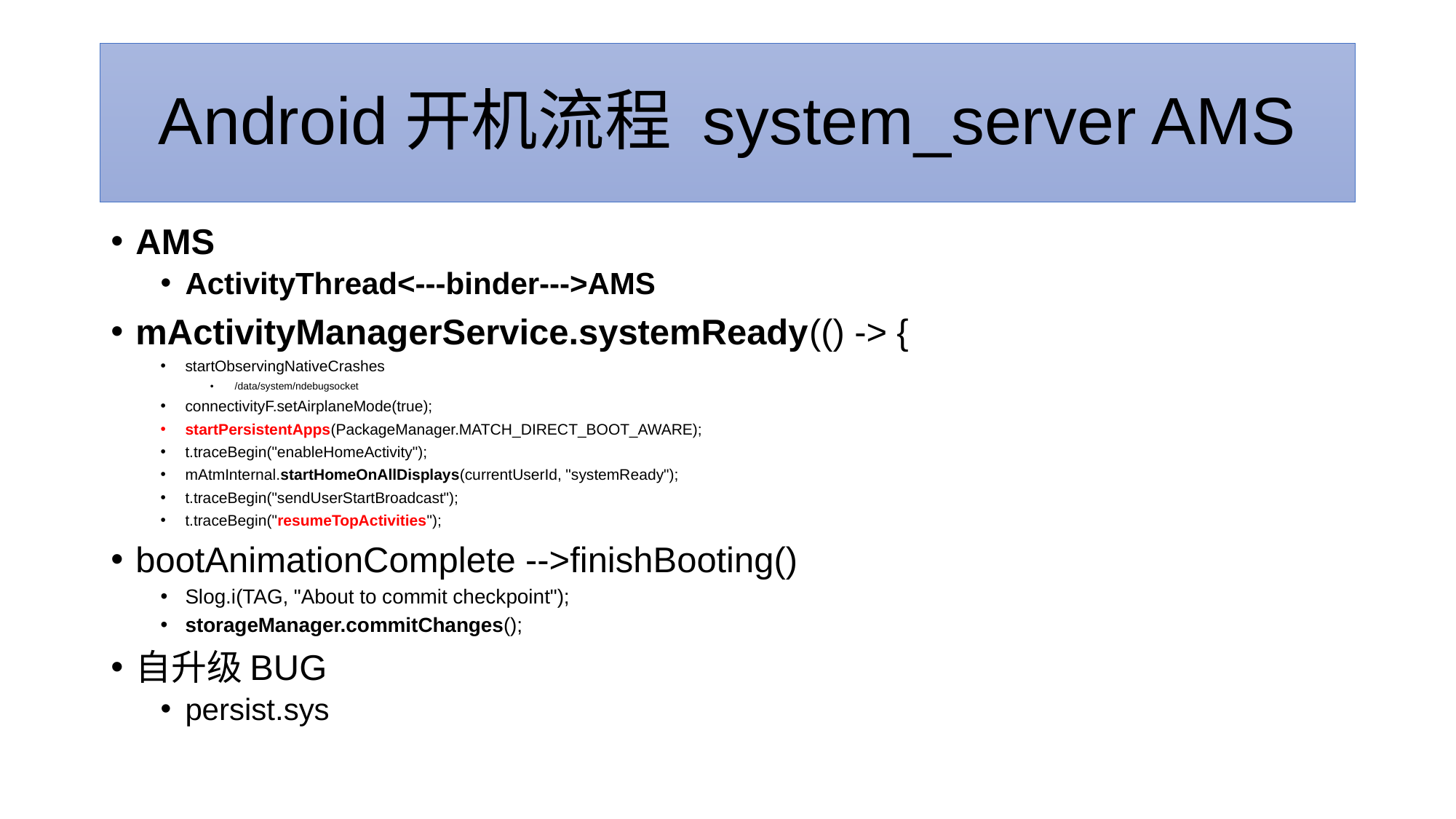

# Android开机流程 system_server AMS
AMS
ActivityThread<---binder--->AMS
mActivityManagerService.systemReady(() -> {
startObservingNativeCrashes
/data/system/ndebugsocket
connectivityF.setAirplaneMode(true);
startPersistentApps(PackageManager.MATCH_DIRECT_BOOT_AWARE);
t.traceBegin("enableHomeActivity");
mAtmInternal.startHomeOnAllDisplays(currentUserId, "systemReady");
t.traceBegin("sendUserStartBroadcast");
t.traceBegin("resumeTopActivities");
bootAnimationComplete -->finishBooting()
Slog.i(TAG, "About to commit checkpoint");
storageManager.commitChanges();
自升级BUG
persist.sys